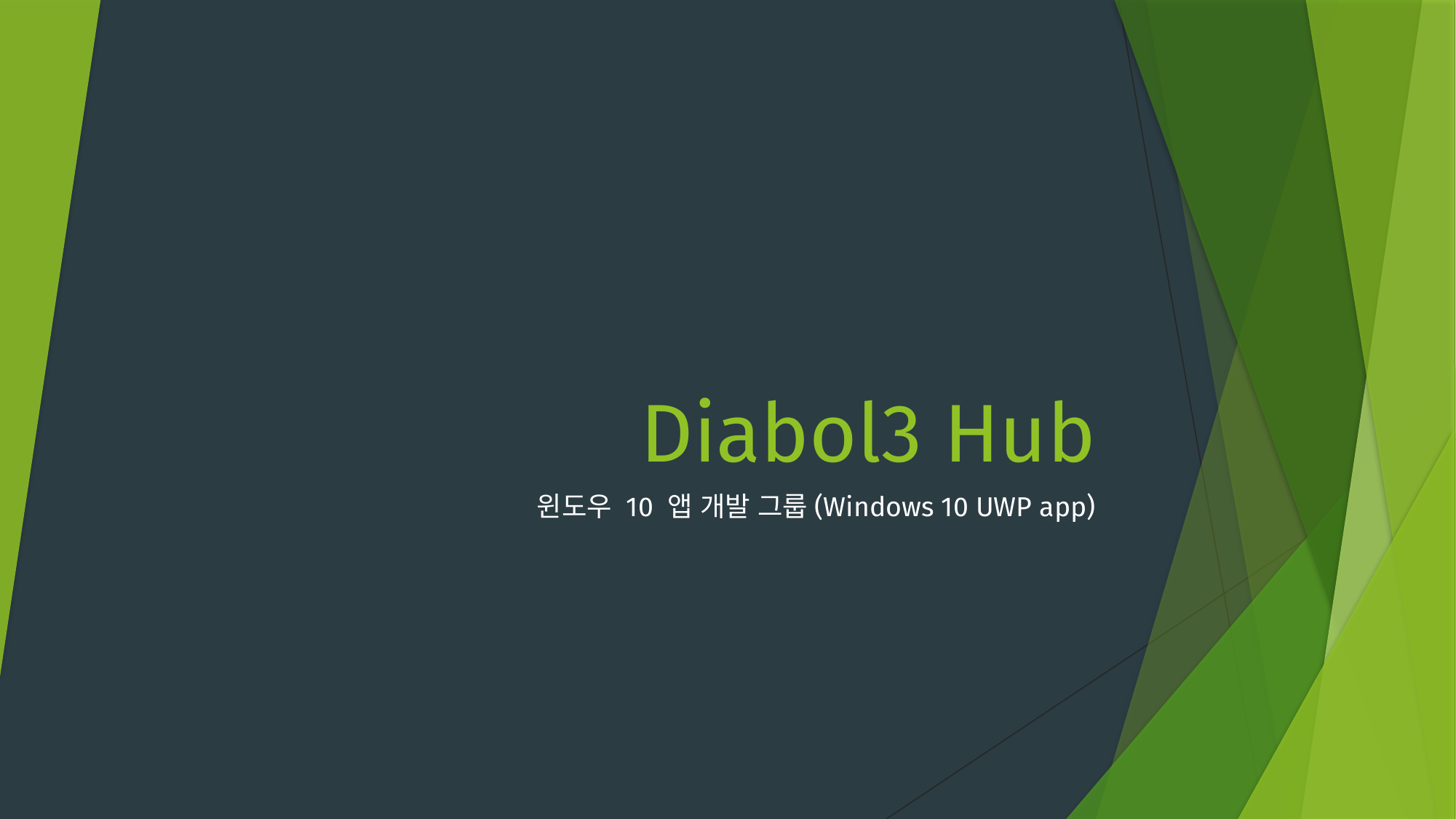

# Diabol3 Hub
윈도우 10 앱 개발 그룹(Windows 10 UWP app)